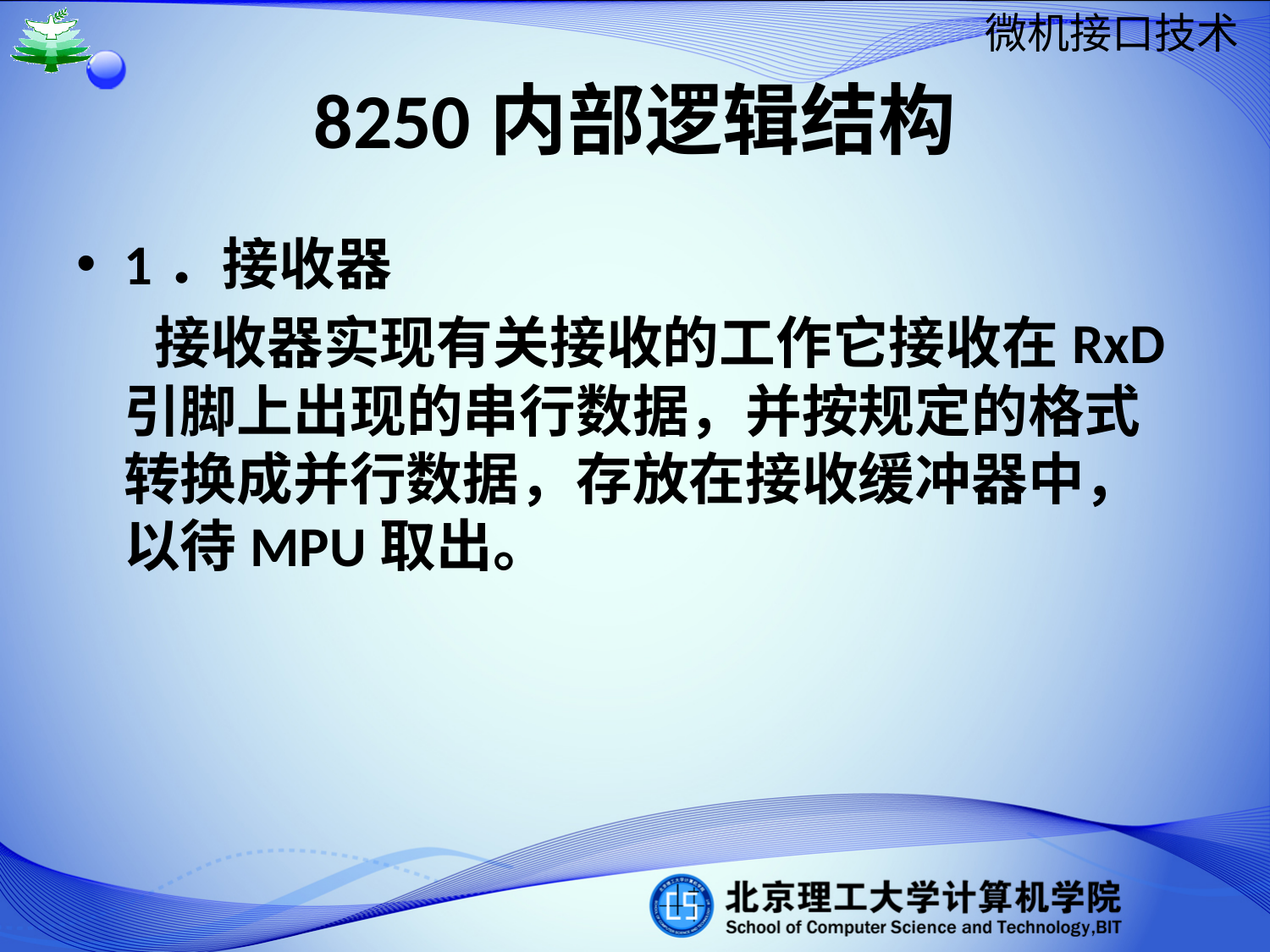

# 8250内部逻辑结构
1．接收器
     接收器实现有关接收的工作它接收在RxD引脚上出现的串行数据，并按规定的格式转换成并行数据，存放在接收缓冲器中，以待MPU取出。